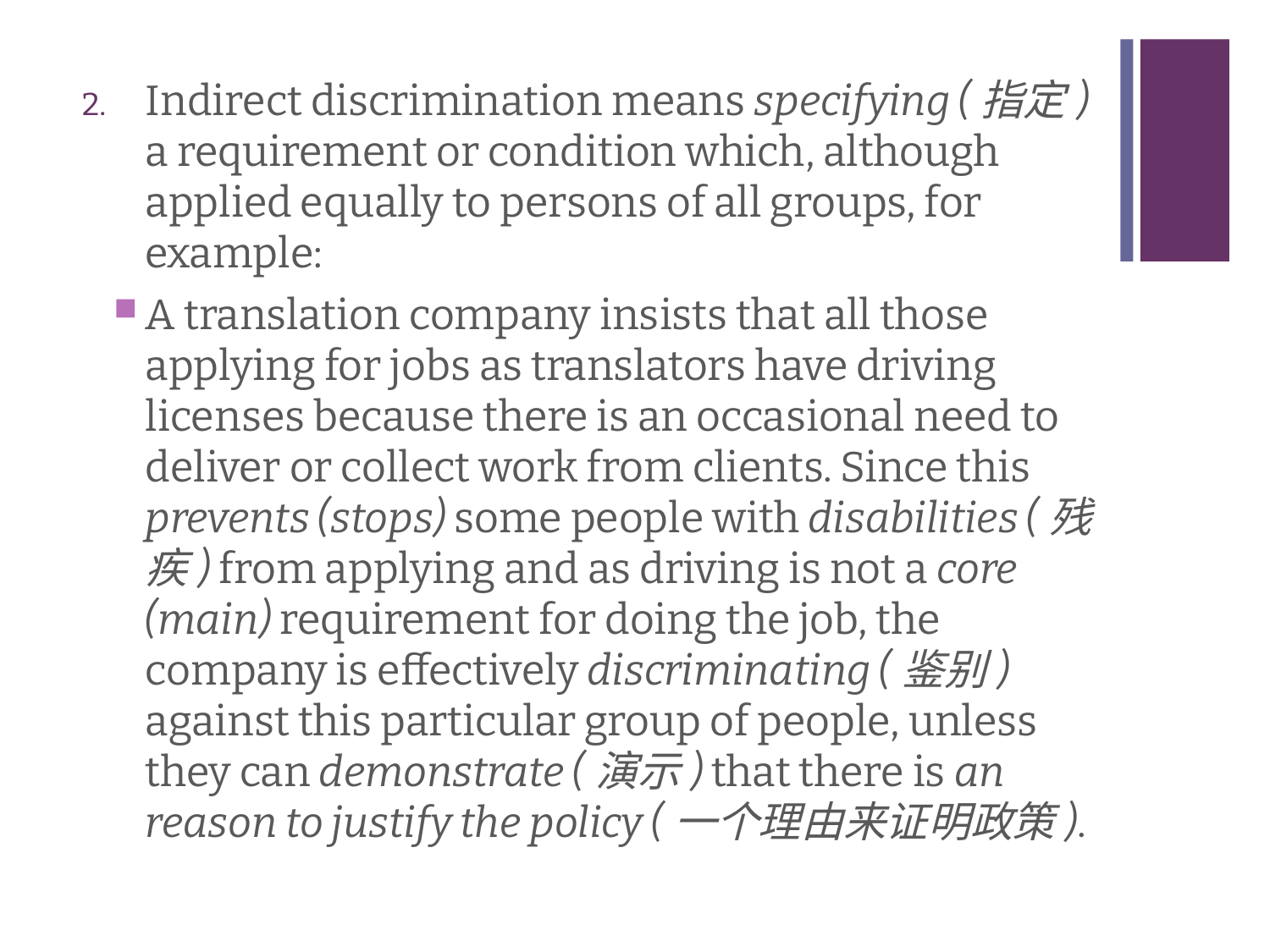

#
Indirect discrimination means specifying (指定) a requirement or condition which, although applied equally to persons of all groups, for example:
A translation company insists that all those applying for jobs as translators have driving licenses because there is an occasional need to deliver or collect work from clients. Since this prevents (stops) some people with disabilities (残疾) from applying and as driving is not a core (main) requirement for doing the job, the company is effectively discriminating (鉴别) against this particular group of people, unless they can demonstrate (演示) that there is an reason to justify the policy (一个理由来证明政策).